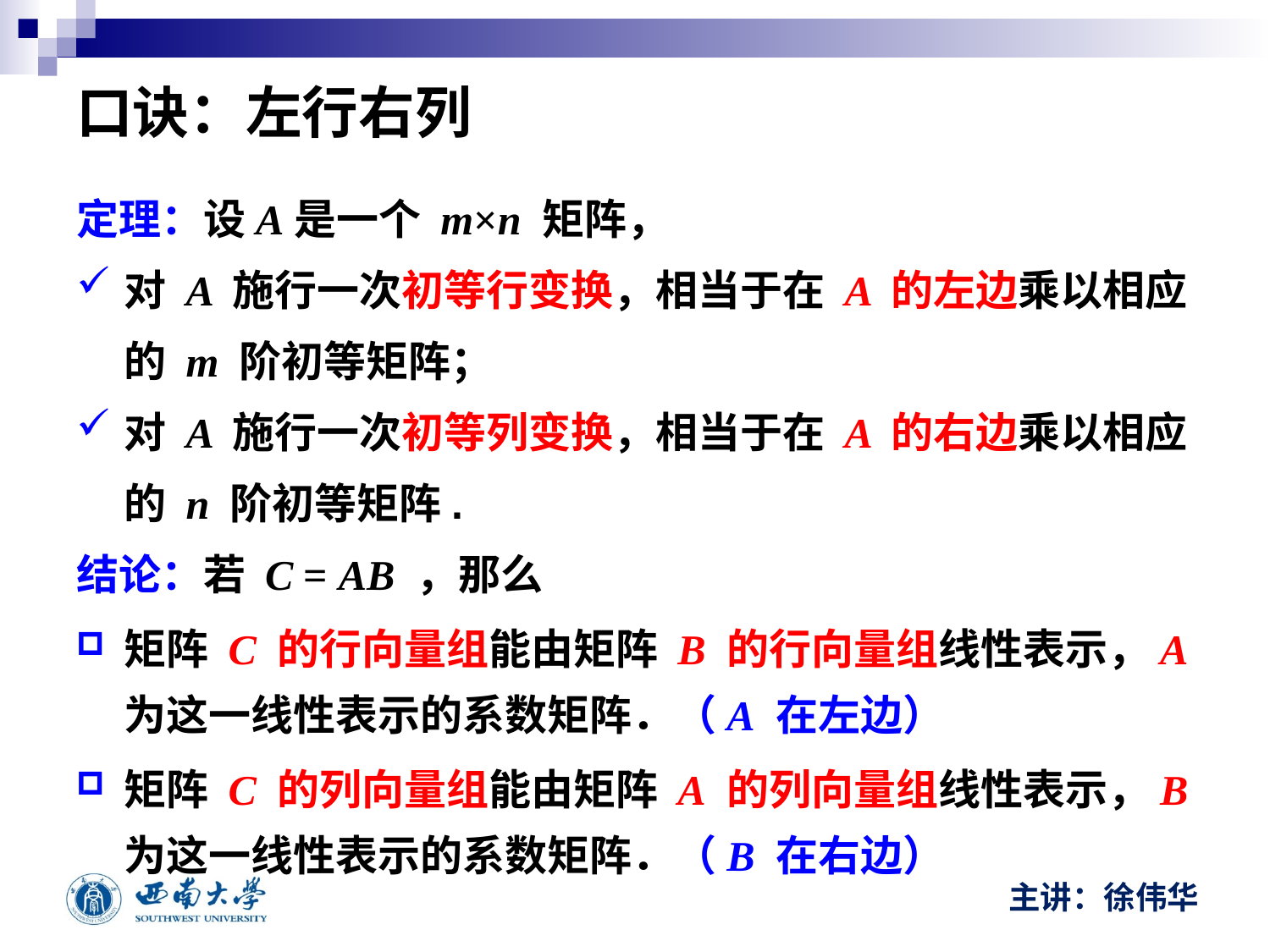

# 口诀：左行右列
定理：设A是一个 m×n 矩阵，
对 A 施行一次初等行变换，相当于在 A 的左边乘以相应的 m 阶初等矩阵；
对 A 施行一次初等列变换，相当于在 A 的右边乘以相应的 n 阶初等矩阵.
结论：若 C = AB ，那么
矩阵 C 的行向量组能由矩阵 B 的行向量组线性表示，A为这一线性表示的系数矩阵．（A 在左边）
矩阵 C 的列向量组能由矩阵 A 的列向量组线性表示，B为这一线性表示的系数矩阵．（B 在右边）